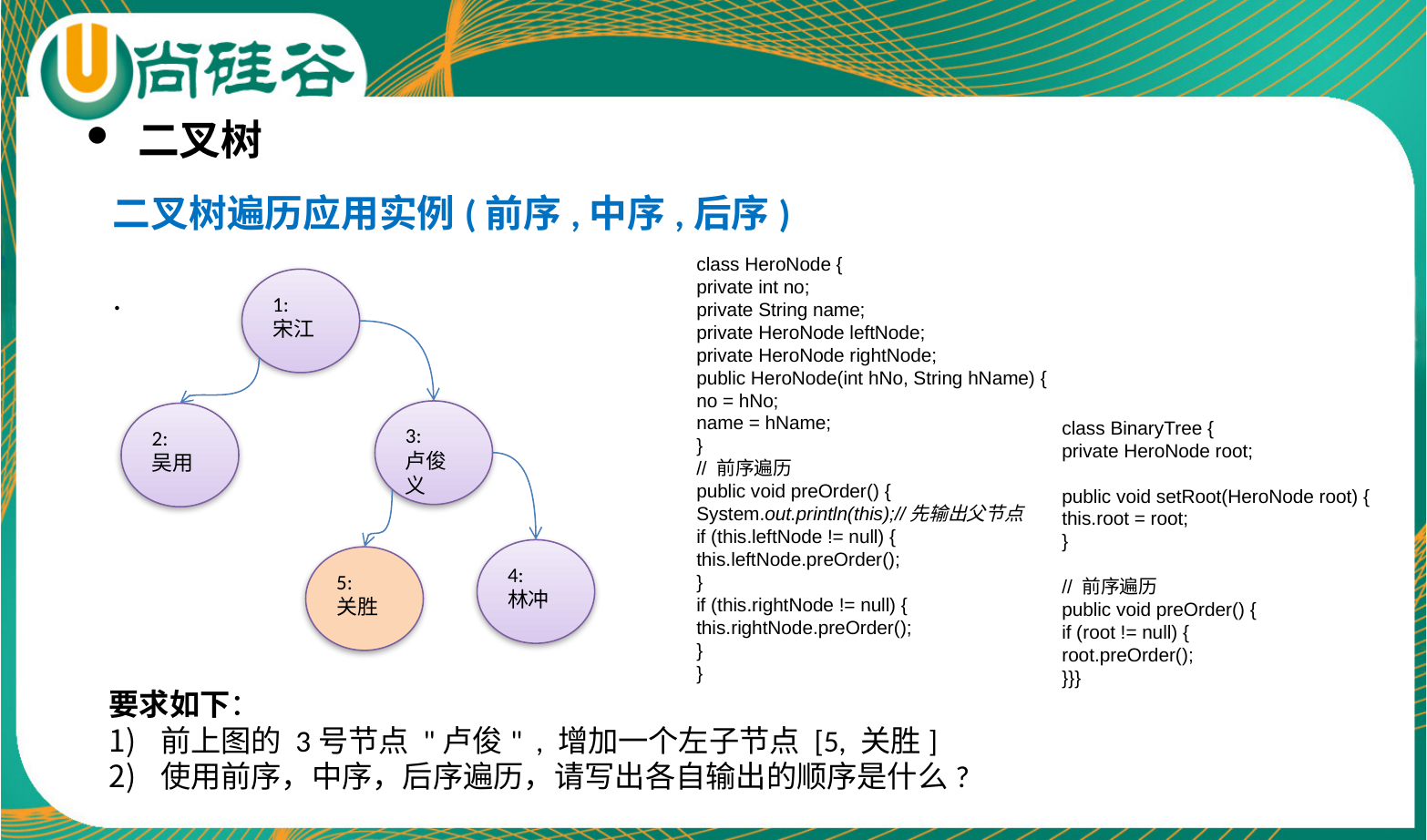

二叉树
二叉树遍历应用实例(前序,中序,后序)

.

class HeroNode {
private int no;
private String name;
private HeroNode leftNode;
private HeroNode rightNode;
public HeroNode(int hNo, String hName) {
no = hNo;
name = hName;
}
// 前序遍历
public void preOrder() {
System.out.println(this);//先输出父节点
if (this.leftNode != null) {
this.leftNode.preOrder();
}
if (this.rightNode != null) {
this.rightNode.preOrder();
}
}
1:
宋江
3:
卢俊义
2:
吴用
class BinaryTree {
private HeroNode root;

public void setRoot(HeroNode root) {
this.root = root;
}

// 前序遍历
public void preOrder() {
if (root != null) {
root.preOrder();
}}}
4:
林冲
5:
关胜
要求如下：
前上图的 3号节点 "卢俊"  , 增加一个左子节点 [5, 关胜]
使用前序，中序，后序遍历，请写出各自输出的顺序是什么?